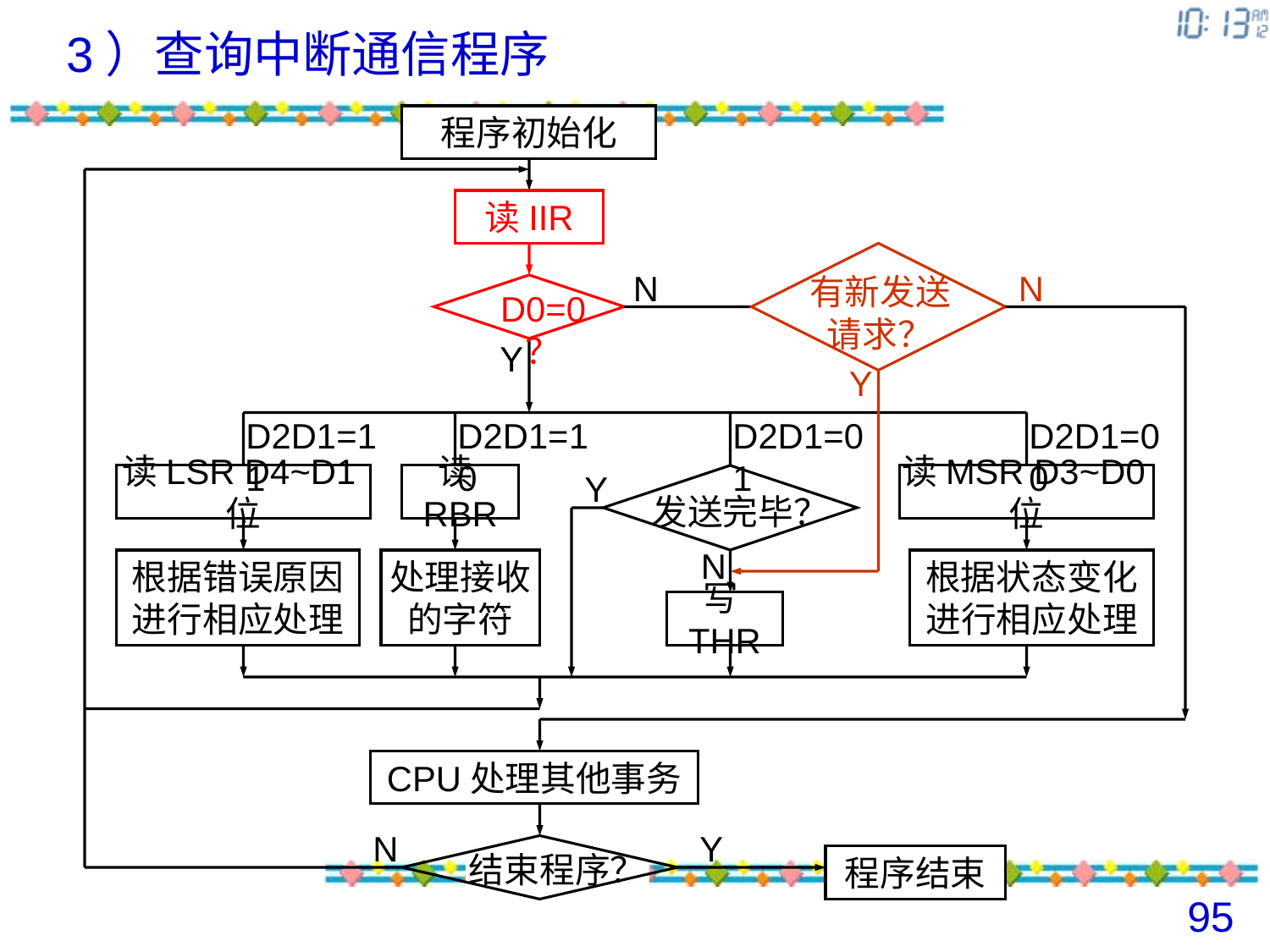

3）查询中断通信程序
程序初始化

读IIR

N
N
有新发送请求？

D0=0？

Y

Y

D2D1=11

D2D1=10

D2D1=01

D2D1=00
读LSR D4~D1位
读RBR
Y

读MSR D3~D0位
发送完毕？

N
根据错误原因进行相应处理
处理接收的字符

根据状态变化进行相应处理

写THR

CPU处理其他事务

N
Y

结束程序？
程序结束